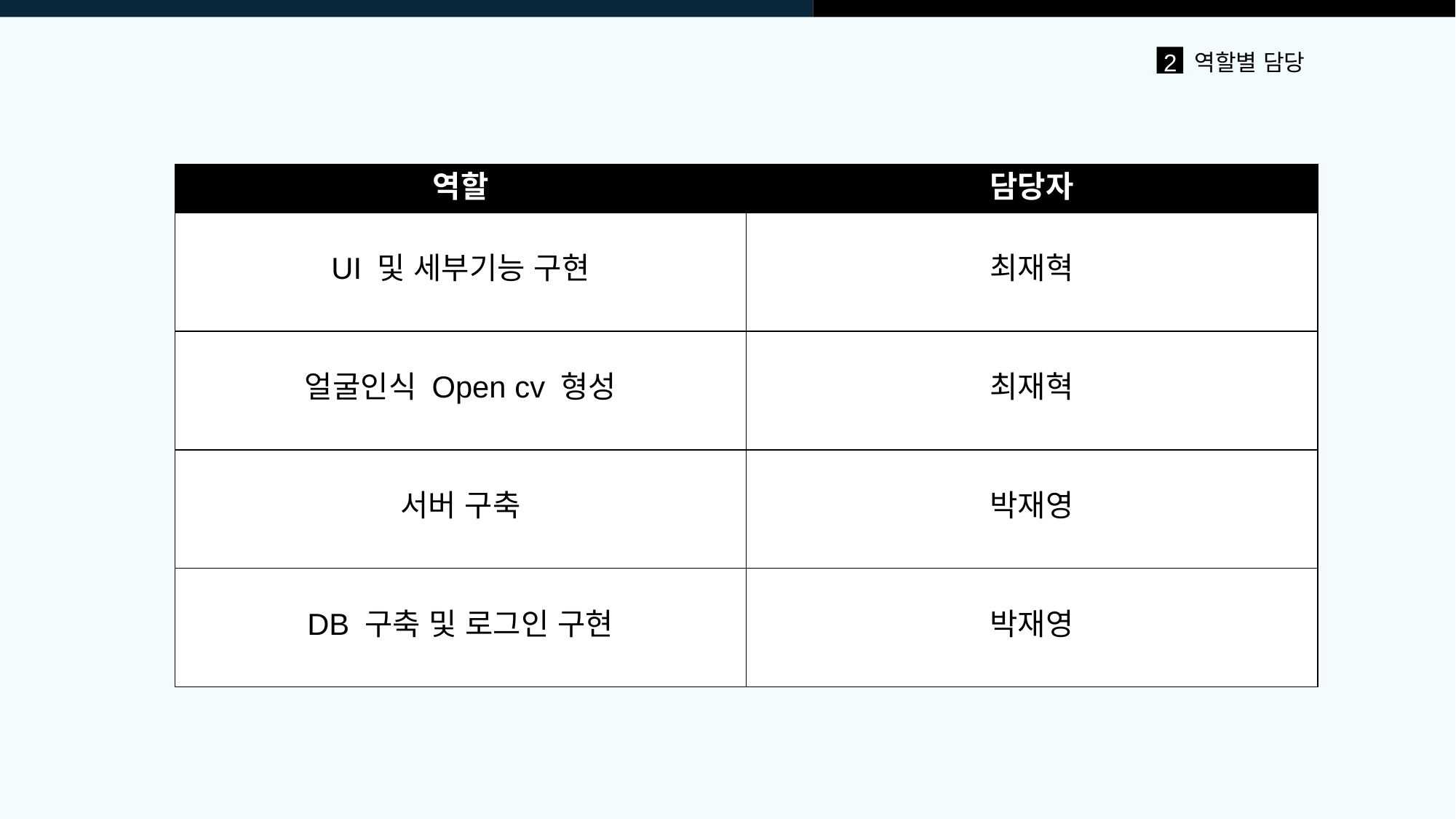

2
역할별 담당

| 역할 | 담당자 |
| --- | --- |
| UI 및 세부기능 구현 | 최재혁 |
| 얼굴인식 Open cv 형성 | 최재혁 |
| 서버 구축 | 박재영 |
| DB 구축 및 로그인 구현 | 박재영 |